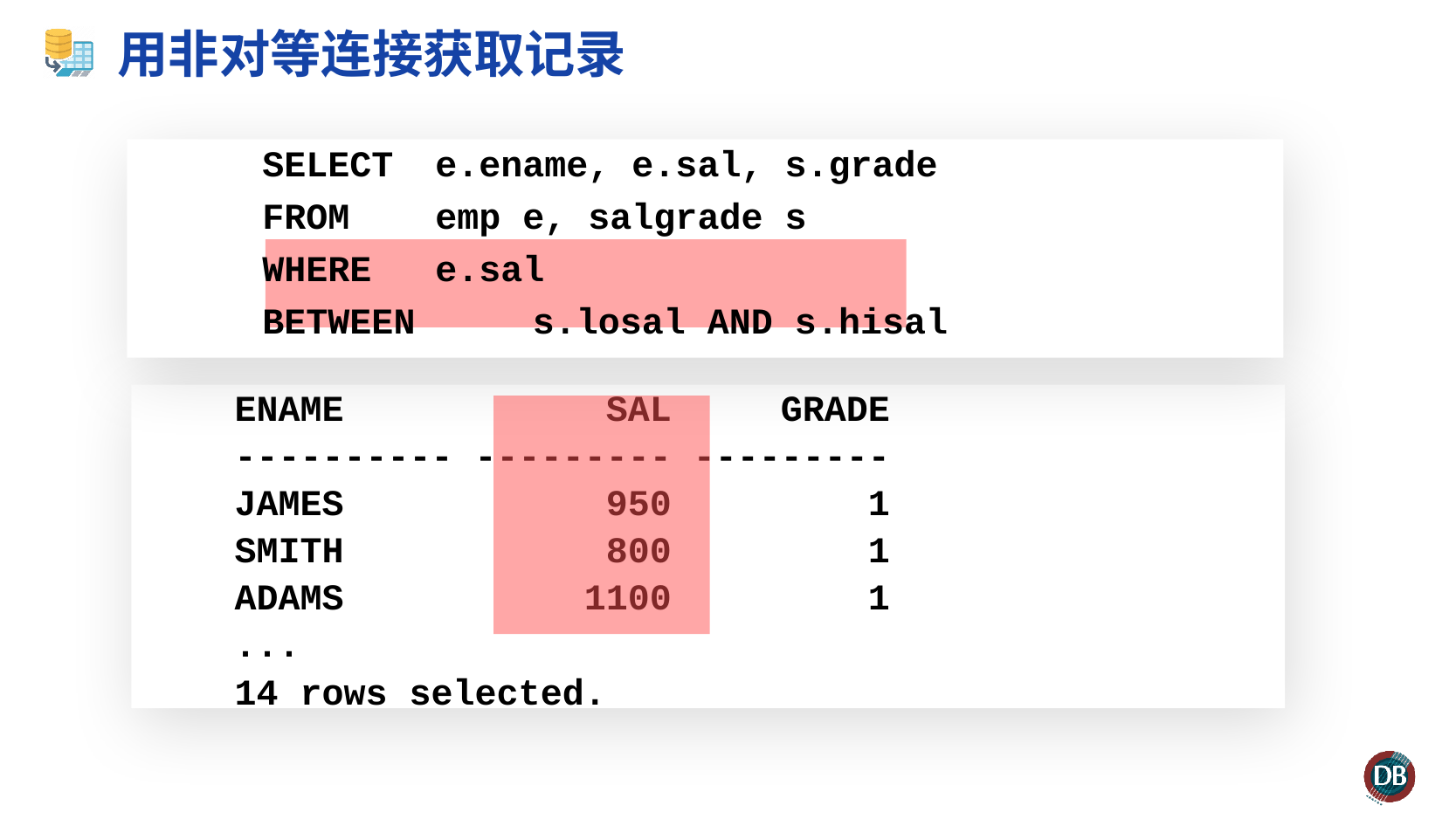

# 用非对等连接获取记录
 	SELECT 	e.ename, e.sal, s.grade
   	FROM	emp e, salgrade s
   	WHERE 	e.sal
   	BETWEEN 	s.losal AND s.hisal

ENAME            SAL     GRADE
---------- --------- ---------
JAMES            950         1
SMITH            800         1
ADAMS           1100         1
...
14 rows selected.